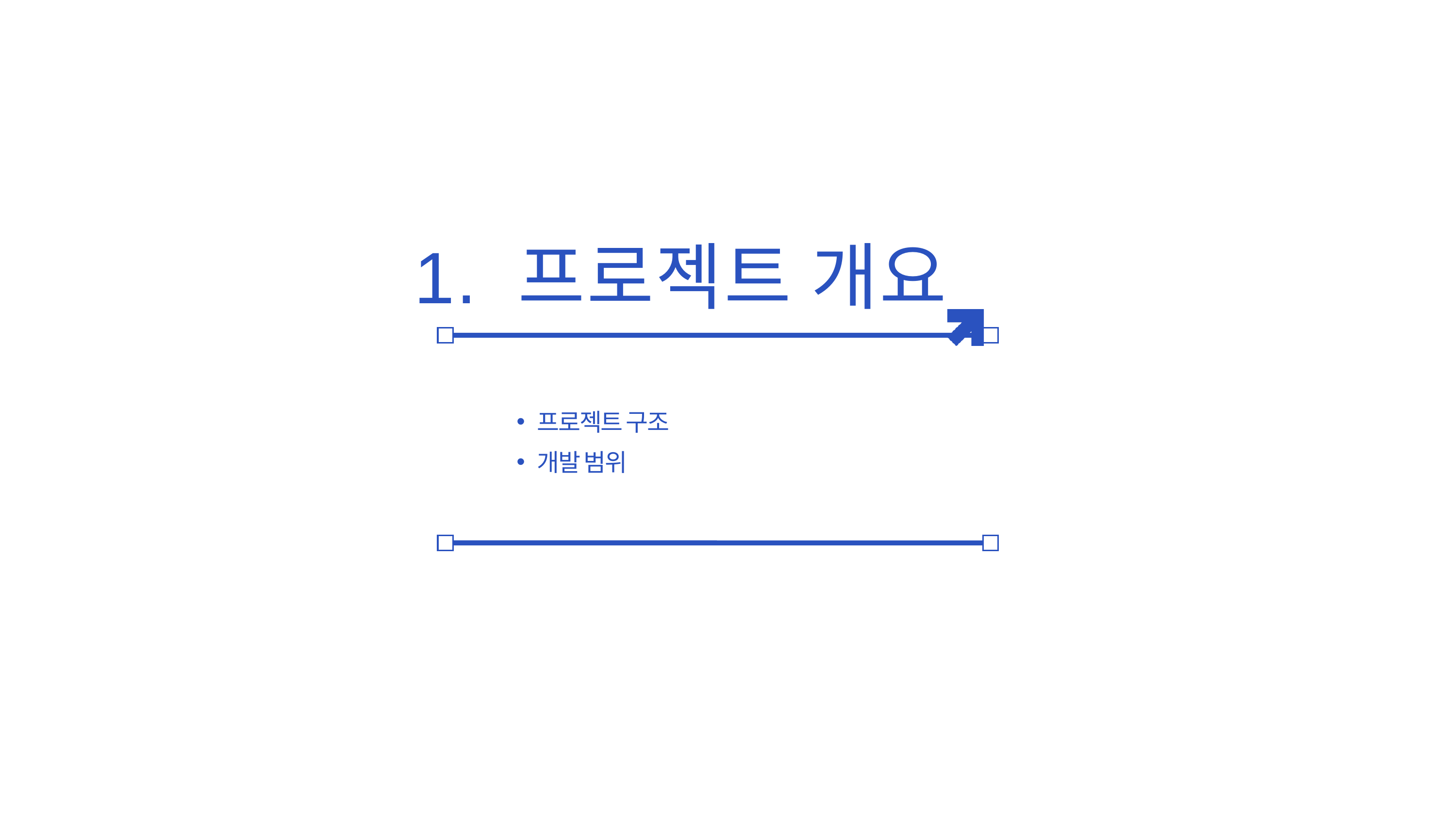

1. 프로젝트 개요

프로젝트 구조
개발 범위